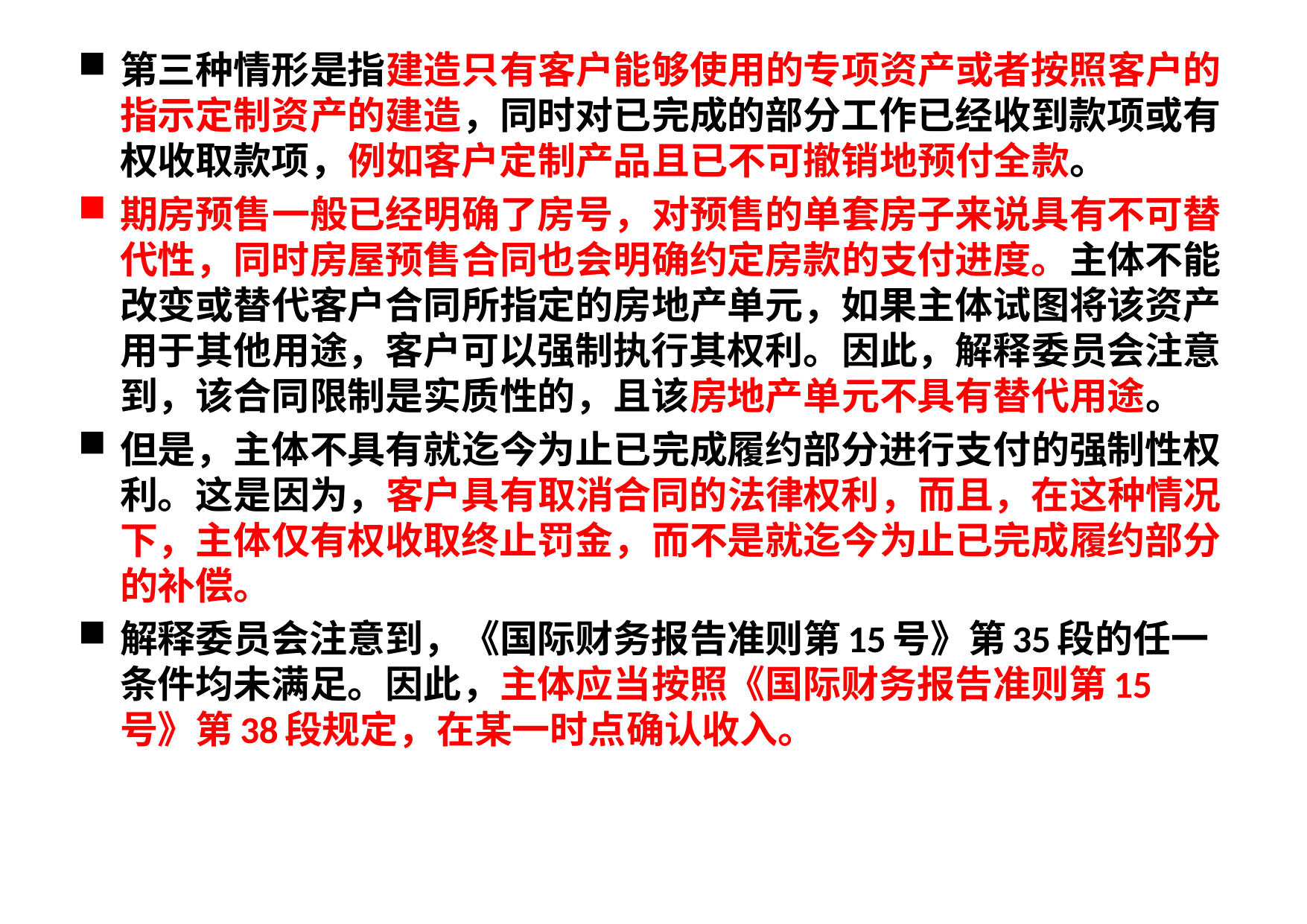

第三种情形是指建造只有客户能够使用的专项资产或者按照客户的指示定制资产的建造，同时对已完成的部分工作已经收到款项或有权收取款项，例如客户定制产品且已不可撤销地预付全款。
期房预售一般已经明确了房号，对预售的单套房子来说具有不可替代性，同时房屋预售合同也会明确约定房款的支付进度。主体不能改变或替代客户合同所指定的房地产单元，如果主体试图将该资产用于其他用途，客户可以强制执行其权利。因此，解释委员会注意到，该合同限制是实质性的，且该房地产单元不具有替代用途。
但是，主体不具有就迄今为止已完成履约部分进行支付的强制性权利。这是因为，客户具有取消合同的法律权利，而且，在这种情况下，主体仅有权收取终止罚金，而不是就迄今为止已完成履约部分的补偿。
解释委员会注意到，《国际财务报告准则第15号》第35段的任一条件均未满足。因此，主体应当按照《国际财务报告准则第15号》第38段规定，在某一时点确认收入。

96